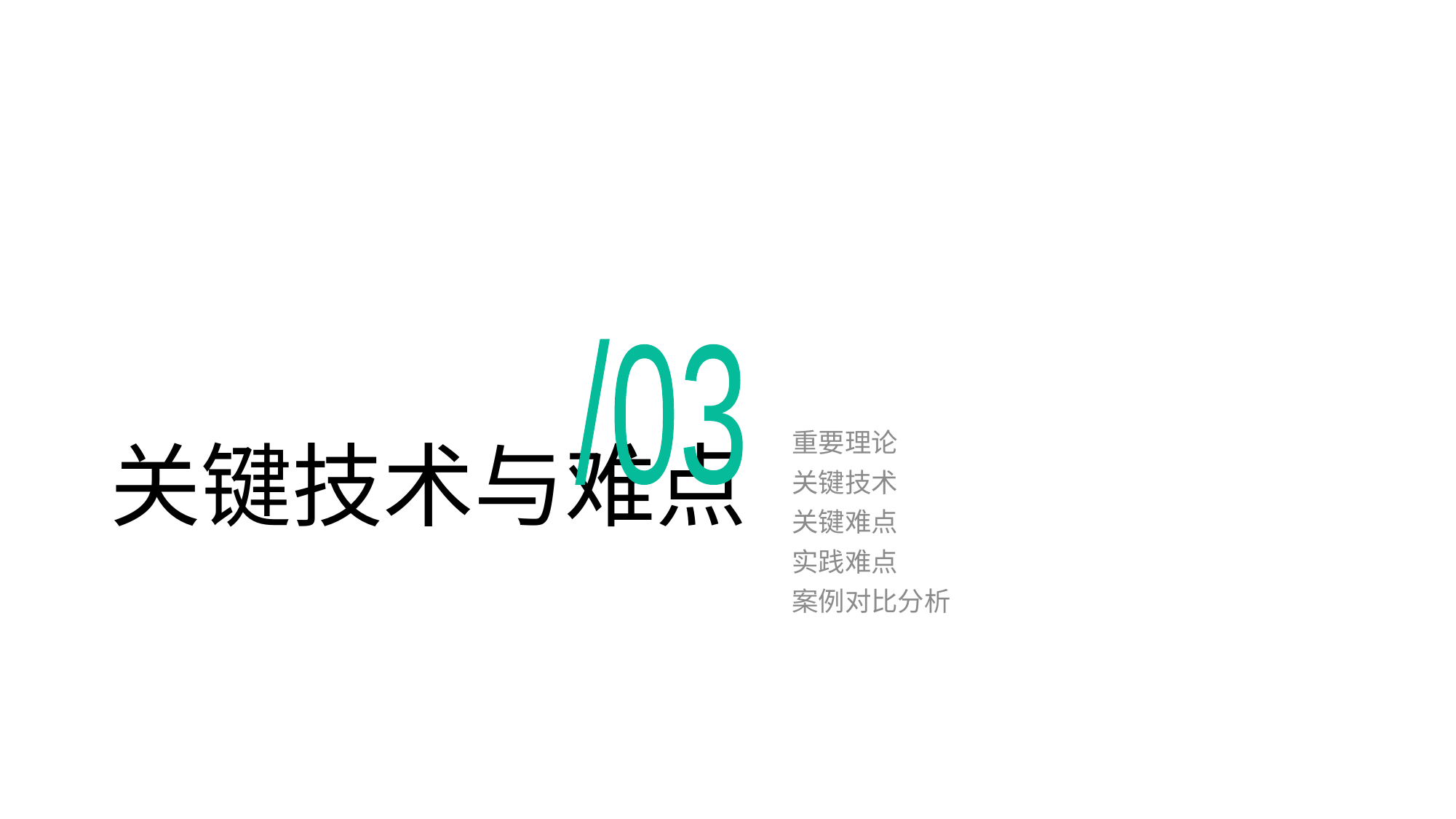

# 关键技术与难点
/03
重要理论
关键技术
关键难点
实践难点
案例对比分析